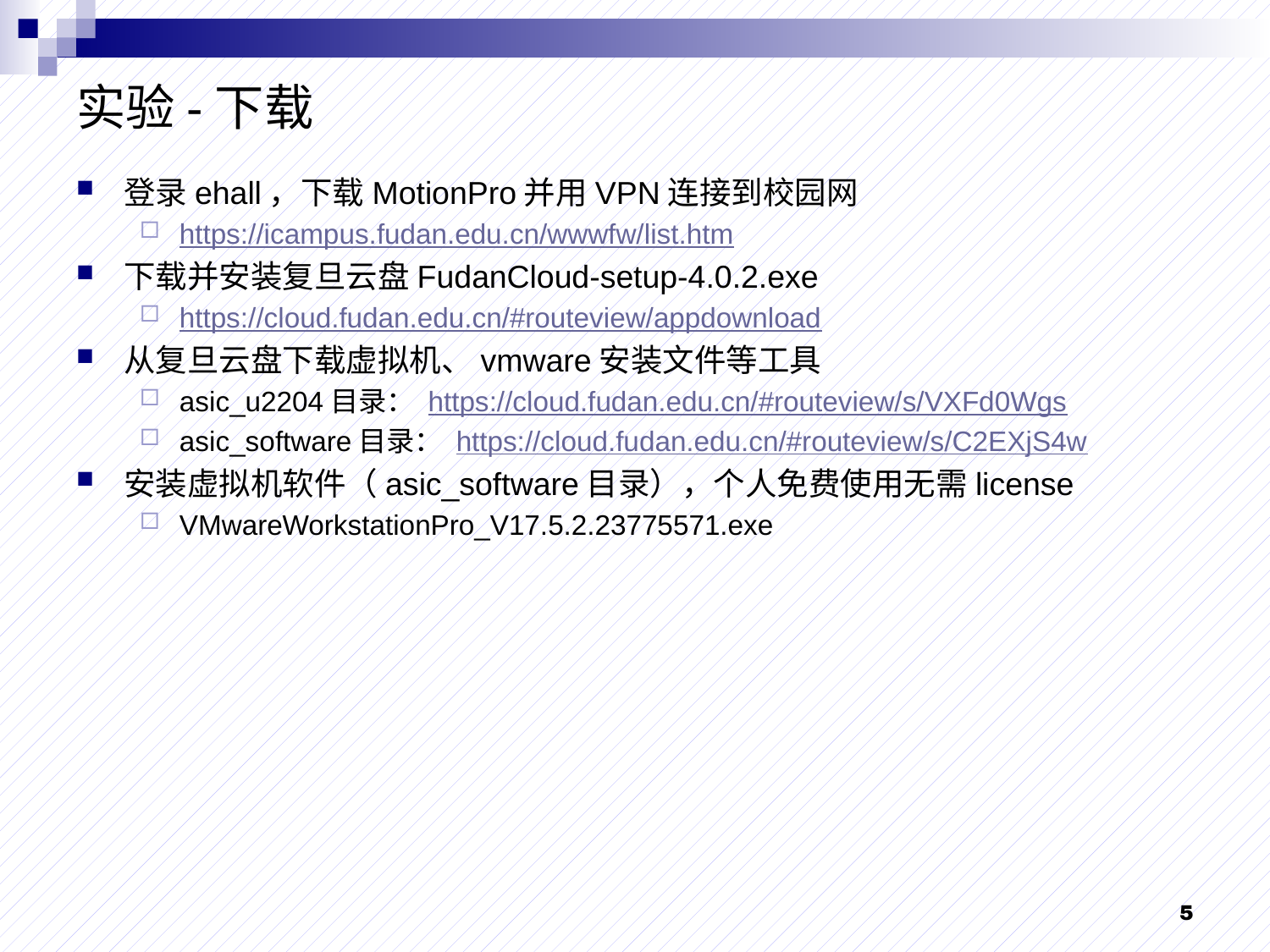

# 实验-下载
登录ehall，下载MotionPro并用VPN连接到校园网
https://icampus.fudan.edu.cn/wwwfw/list.htm
下载并安装复旦云盘FudanCloud-setup-4.0.2.exe
https://cloud.fudan.edu.cn/#routeview/appdownload
从复旦云盘下载虚拟机、vmware安装文件等工具
asic_u2204目录： https://cloud.fudan.edu.cn/#routeview/s/VXFd0Wgs
asic_software目录： https://cloud.fudan.edu.cn/#routeview/s/C2EXjS4w
安装虚拟机软件（asic_software目录），个人免费使用无需license
VMwareWorkstationPro_V17.5.2.23775571.exe

5